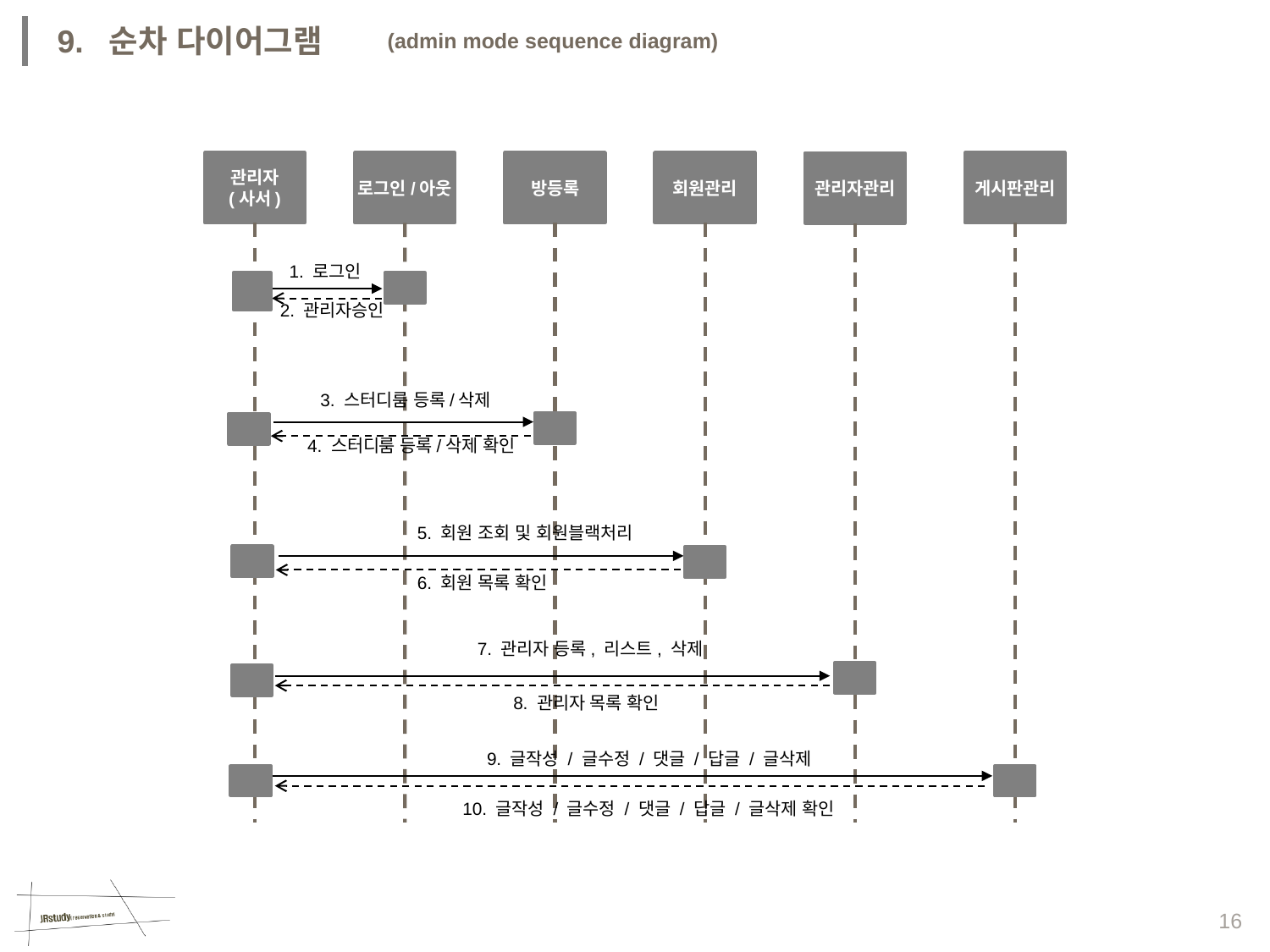

9.  순차 다이어그램
(admin mode sequence diagram)
관리자
(사서)
로그인/아웃
방등록
회원관리
게시판관리
관리자관리
1. 로그인

2. 관리자승인
3. 스터디룸 등록/삭제

4. 스터디룸 등록/삭제 확인
5. 회원 조회 및 회원블랙처리

6. 회원 목록 확인
7. 관리자 등록, 리스트, 삭제

8. 관리자 목록 확인
9. 글작성 / 글수정 / 댓글 / 답글 / 글삭제

10. 글작성 / 글수정 / 댓글 / 답글 / 글삭제 확인
16